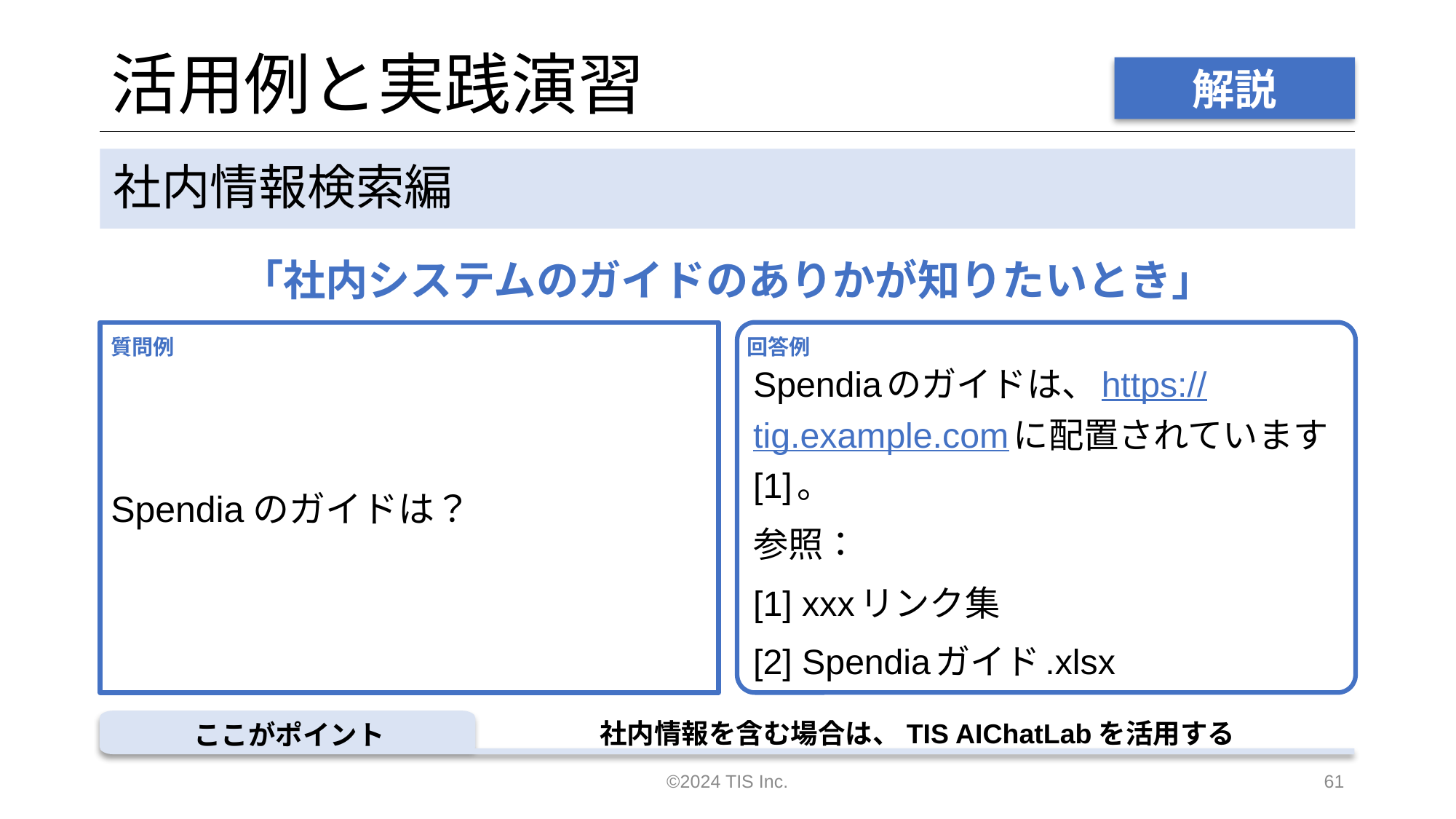

# 活用例と実践演習
解説
社内情報検索編
「社内システムのガイドのありかが知りたいとき」
Spendiaのガイドは、https://tig.example.comに配置されています[1]。
参照：
[1] xxxリンク集
[2] Spendiaガイド.xlsx
Spendiaのガイドは？
質問例
回答例

社内情報を含む場合は、TIS AIChatLabを活用する
ここがポイント
©2024 TIS Inc.
61